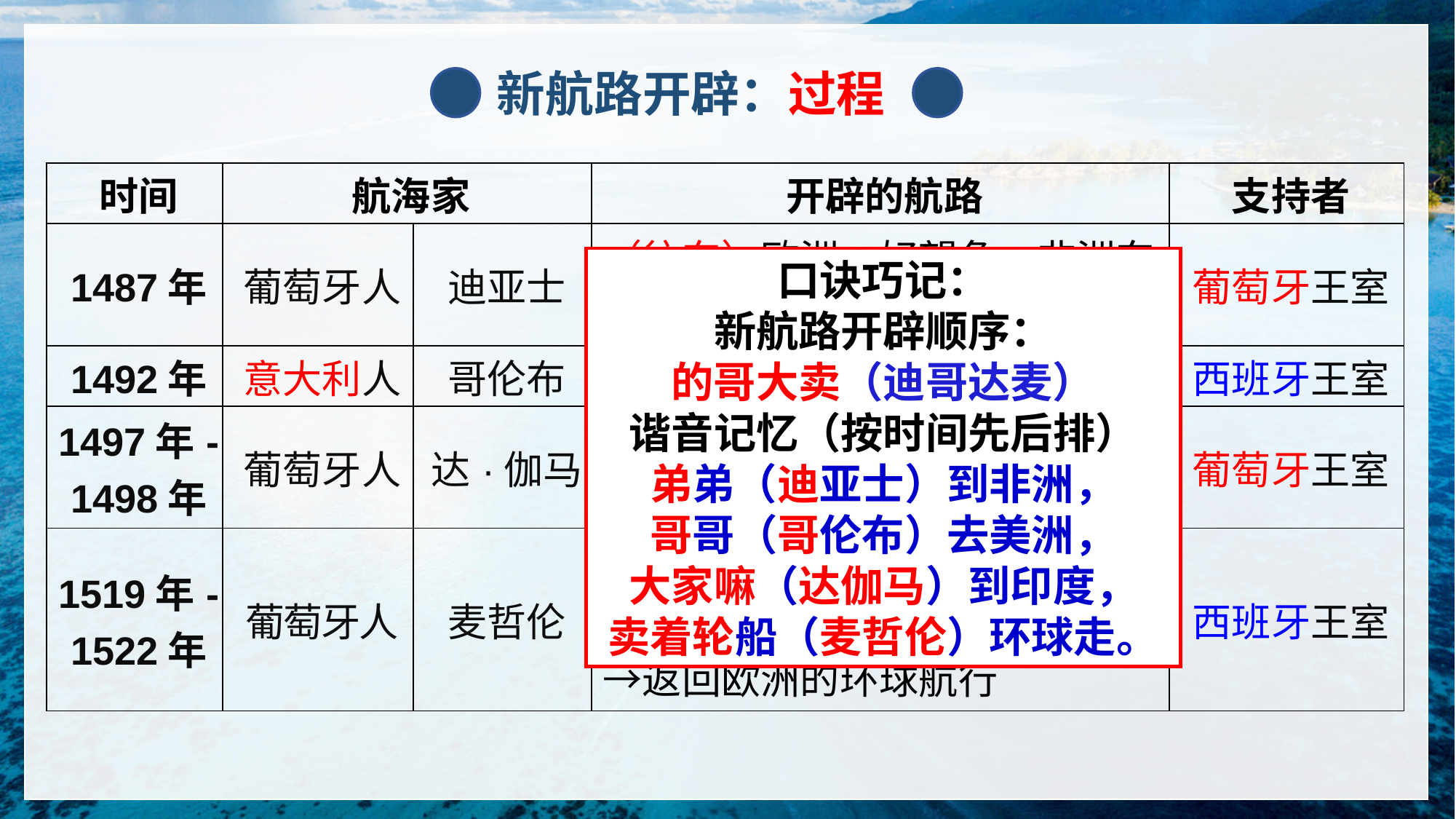

新航路开辟：过程

| 时间 | 航海家 |  | 开辟的航路 | 支持者 |
| --- | --- | --- | --- | --- |
| 1487年 | 葡萄牙人 | 迪亚士 | （往东）欧洲→好望角→非洲东海岸 | 葡萄牙王室 |
| 1492年 | 意大利人 | 哥伦布 | （往西）欧洲→美洲 | 西班牙王室 |
| 1497年-1498年 | 葡萄牙人 | 达·伽马 | （往东）欧洲→好望角→印度 | 葡萄牙王室 |
| 1519年-1522年 | 葡萄牙人 | 麦哲伦 | (往西）欧洲→大西洋、太平洋（麦哲伦死于菲律宾）、印度洋→返回欧洲的环球航行 | 西班牙王室 |
口诀巧记：
新航路开辟顺序：
的哥大卖（迪哥达麦）
谐音记忆（按时间先后排）
弟弟（迪亚士）到非洲，
哥哥（哥伦布）去美洲，
大家嘛（达伽马）到印度，
卖着轮船（麦哲伦）环球走。